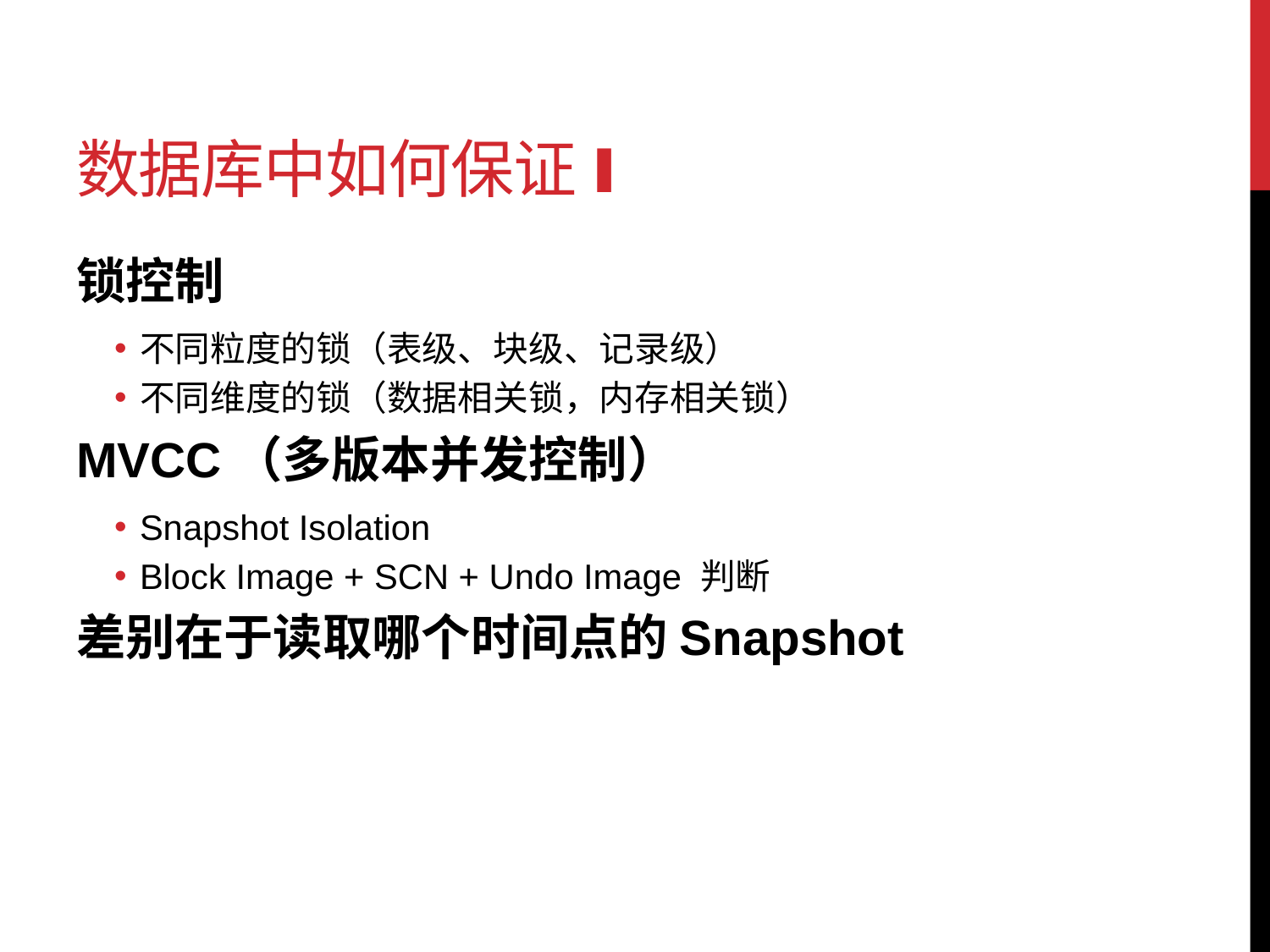

# 数据库中如何保证I
锁控制
不同粒度的锁（表级、块级、记录级）
不同维度的锁（数据相关锁，内存相关锁）
MVCC（多版本并发控制）
Snapshot Isolation
Block Image + SCN + Undo Image 判断
差别在于读取哪个时间点的Snapshot